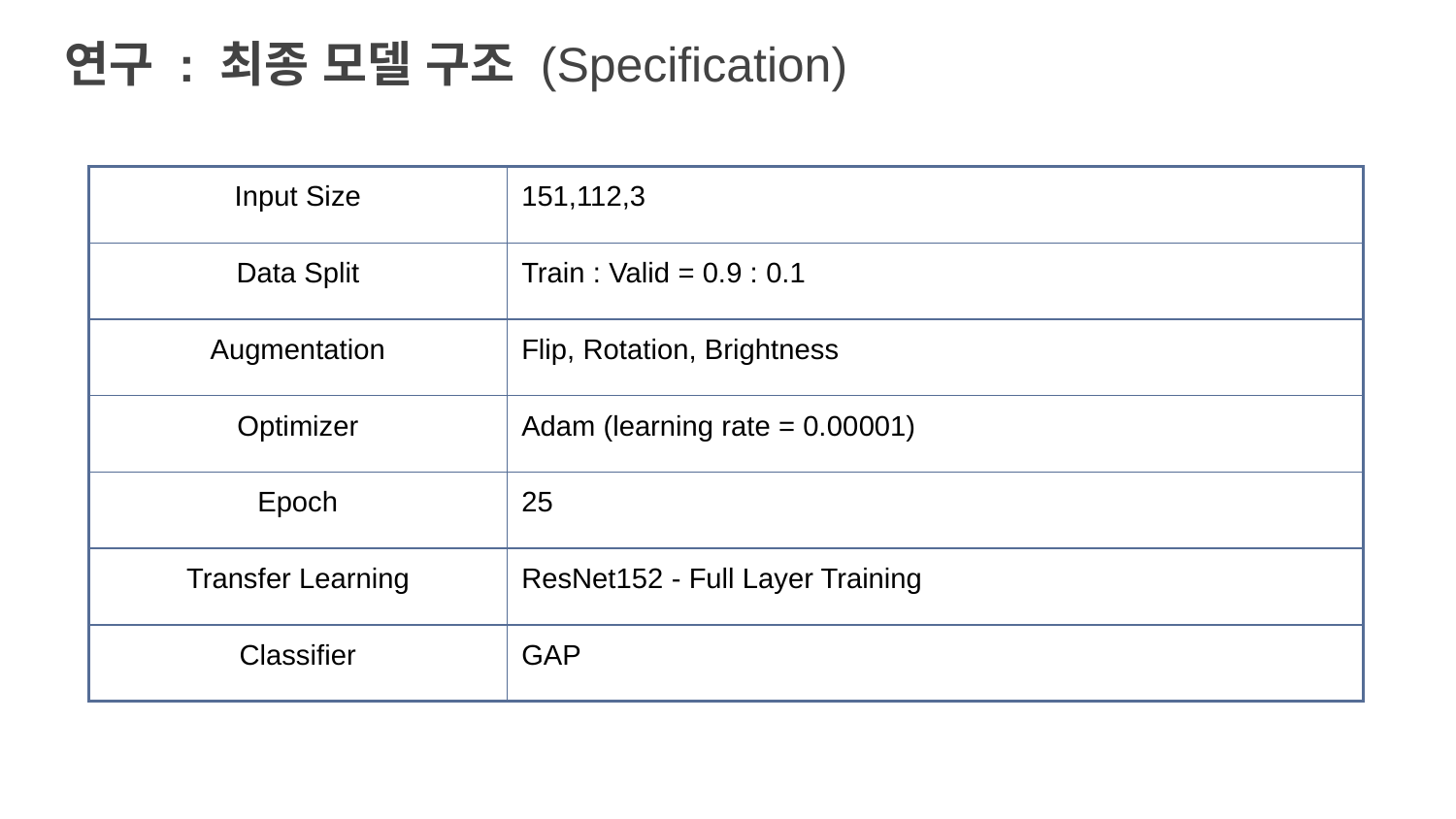

연구 : 최종 모델 구조 (Specification)
| Input Size | 151,112,3 |
| --- | --- |
| Data Split | Train : Valid = 0.9 : 0.1 |
| Augmentation | Flip, Rotation, Brightness |
| Optimizer | Adam (learning rate = 0.00001) |
| Epoch | 25 |
| Transfer Learning | ResNet152 - Full Layer Training |
| Classifier | GAP |